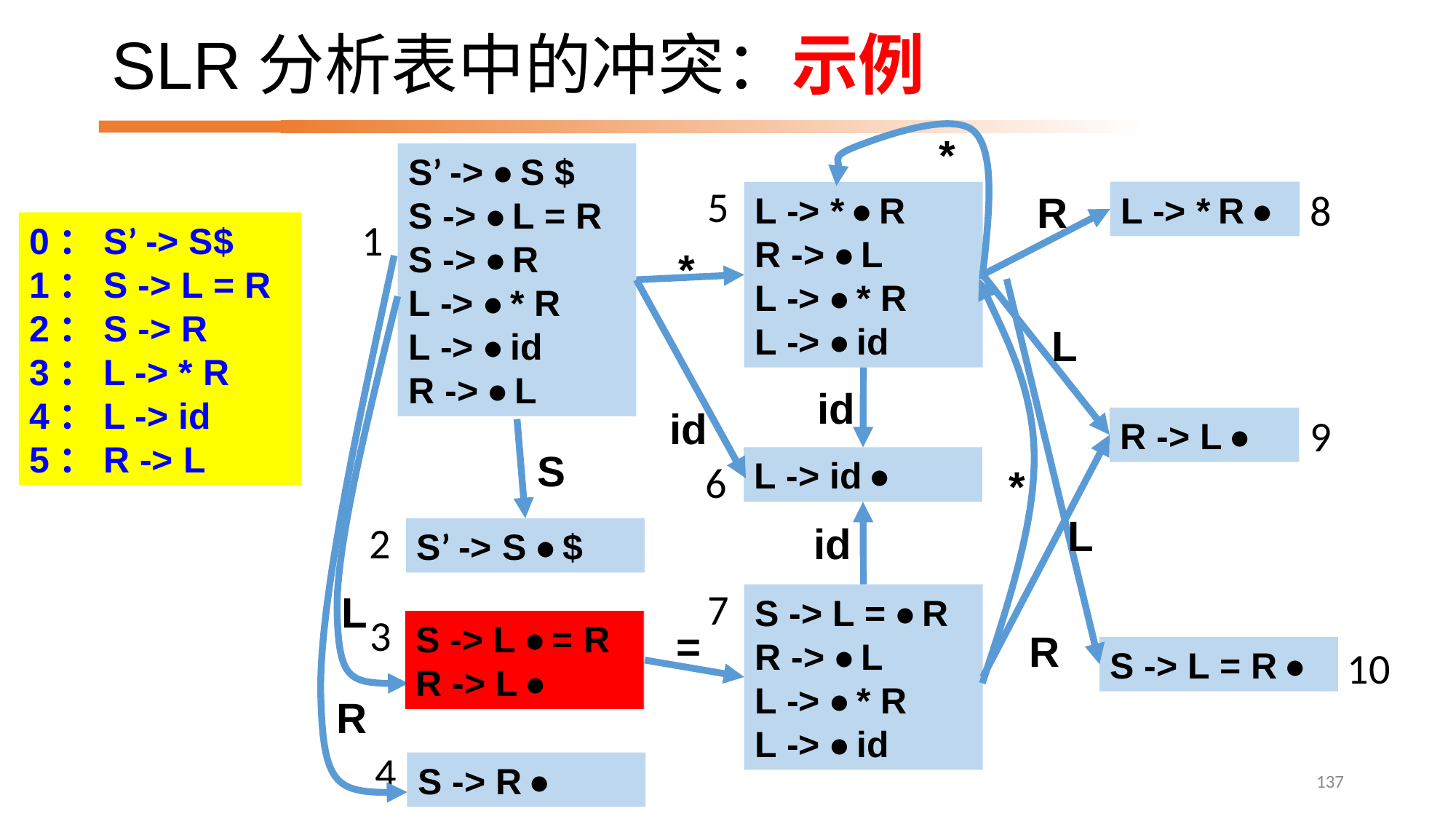

# SLR分析表中的冲突：示例
*

S’ -> • S $
S -> • L = R
S -> • R
L -> • * R
L -> • id
R -> • L
1
5
L -> * • R
R -> • L
L -> • * R
L -> • id
8
L -> * R •
R
*

L
id
id
9
R -> L •
S
2
S’ -> S • $
L -> id •
6
*
L
id
7
S -> L = • R
R -> • L
L -> • * R
L -> • id
L
3
S -> L • = R
R -> L •
=
R
10
S -> L = R •
R
4
S -> R •
0：S’ -> S$
1：S -> L = R
2：S -> R
3：L -> * R
4：L -> id
5：R -> L
S -> L • = R
R -> L •
137